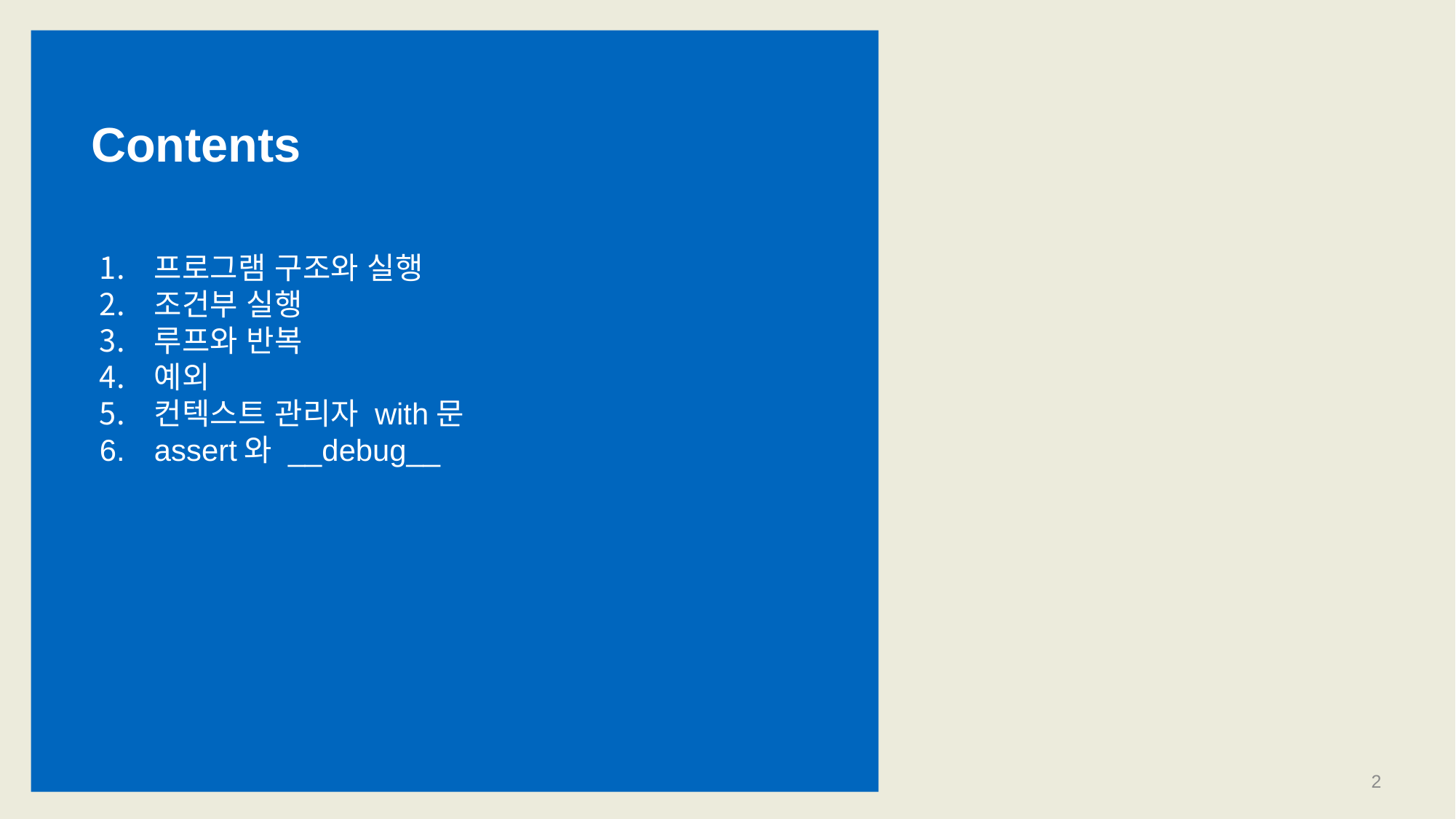

Contents

프로그램 구조와 실행
조건부 실행
루프와 반복
예외
컨텍스트 관리자 with문
assert와 __debug__
2